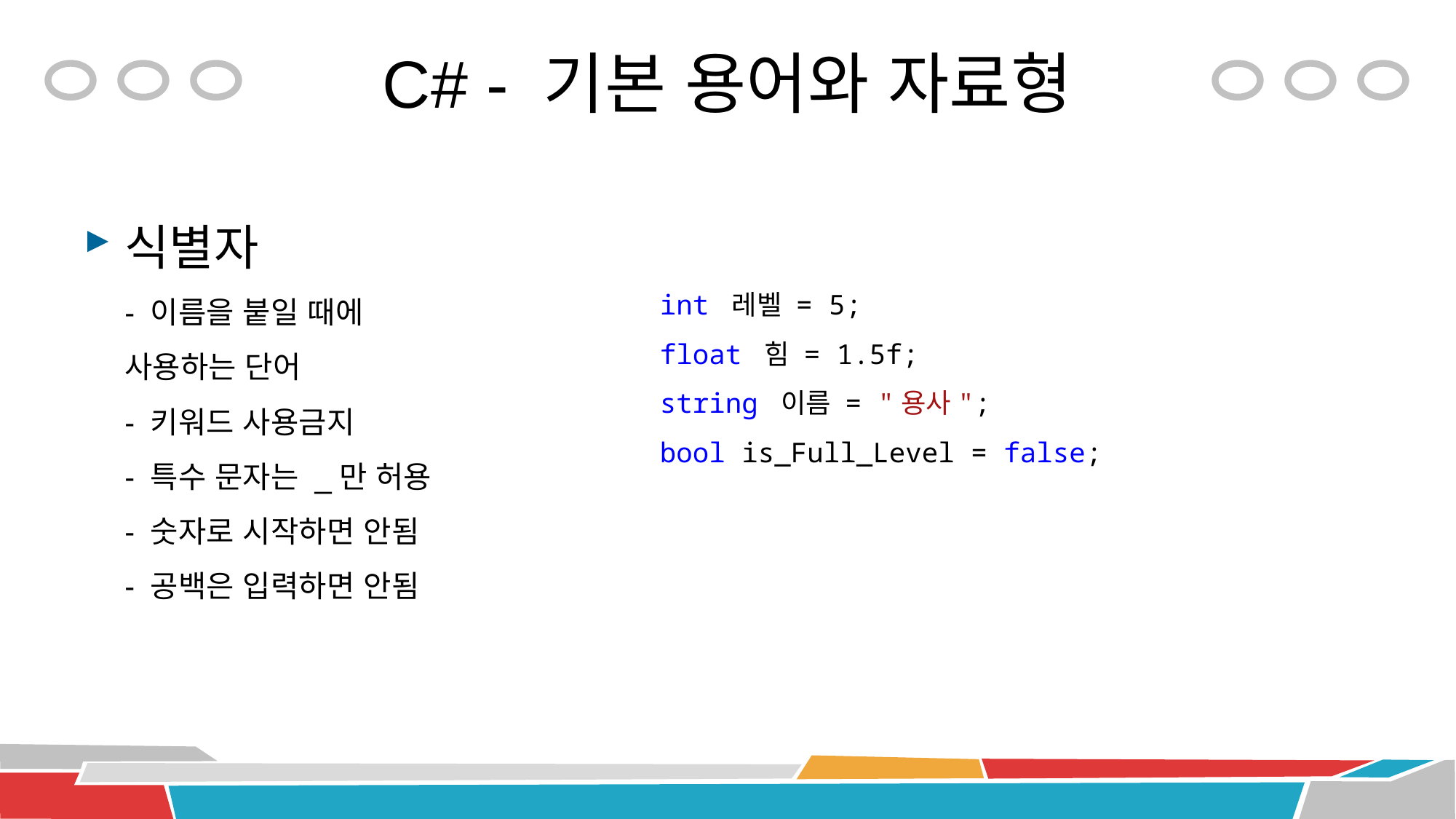

# C# - 기본 용어와 자료형
식별자
- 이름을 붙일 때에 사용하는 단어
- 키워드 사용금지
- 특수 문자는 _만 허용
- 숫자로 시작하면 안됨
- 공백은 입력하면 안됨
    int 레벨 = 5;
    float 힘 = 1.5f;
    string 이름 = "용사";
    bool is_Full_Level = false;